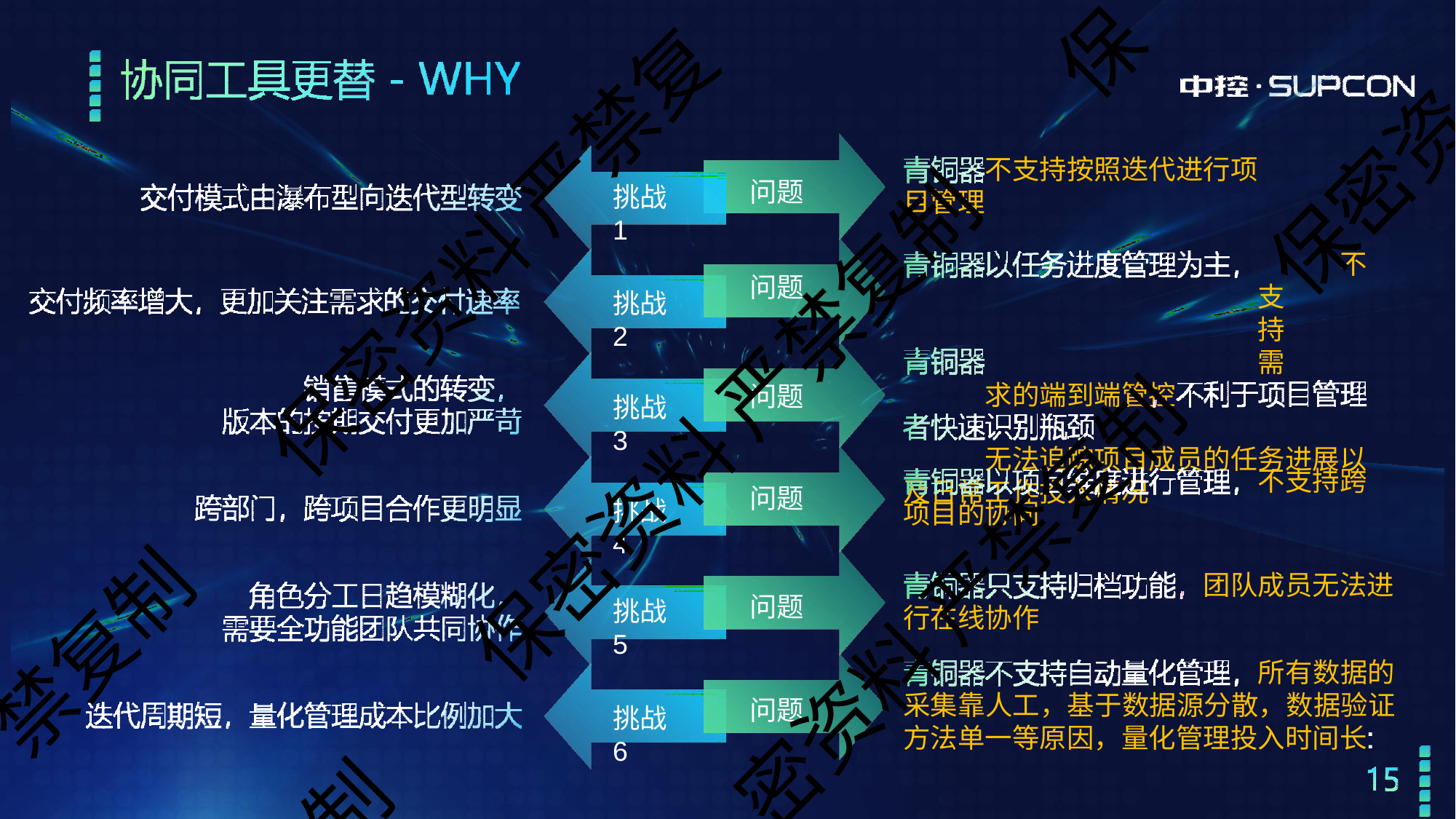

保

不支持按照迭代进行项 目管理
不支持需
求的端到端管控
无法追踪项目成员的任务进展以 及日常工作投入情况
保密资

问题
挑战1

保密资料 严禁复

问题

挑战2

问题

保密资料 严禁复制

挑战3

不支持跨

问题

挑战4

项目的协同

密资料 严禁复制

团队成员无法进

问题

挑战5
行在线协作

禁复制

所有数据的 采集靠人工，基于数据源分散，数据验证 方法单一等原因，量化管理投入时间长

问题
挑战6

制